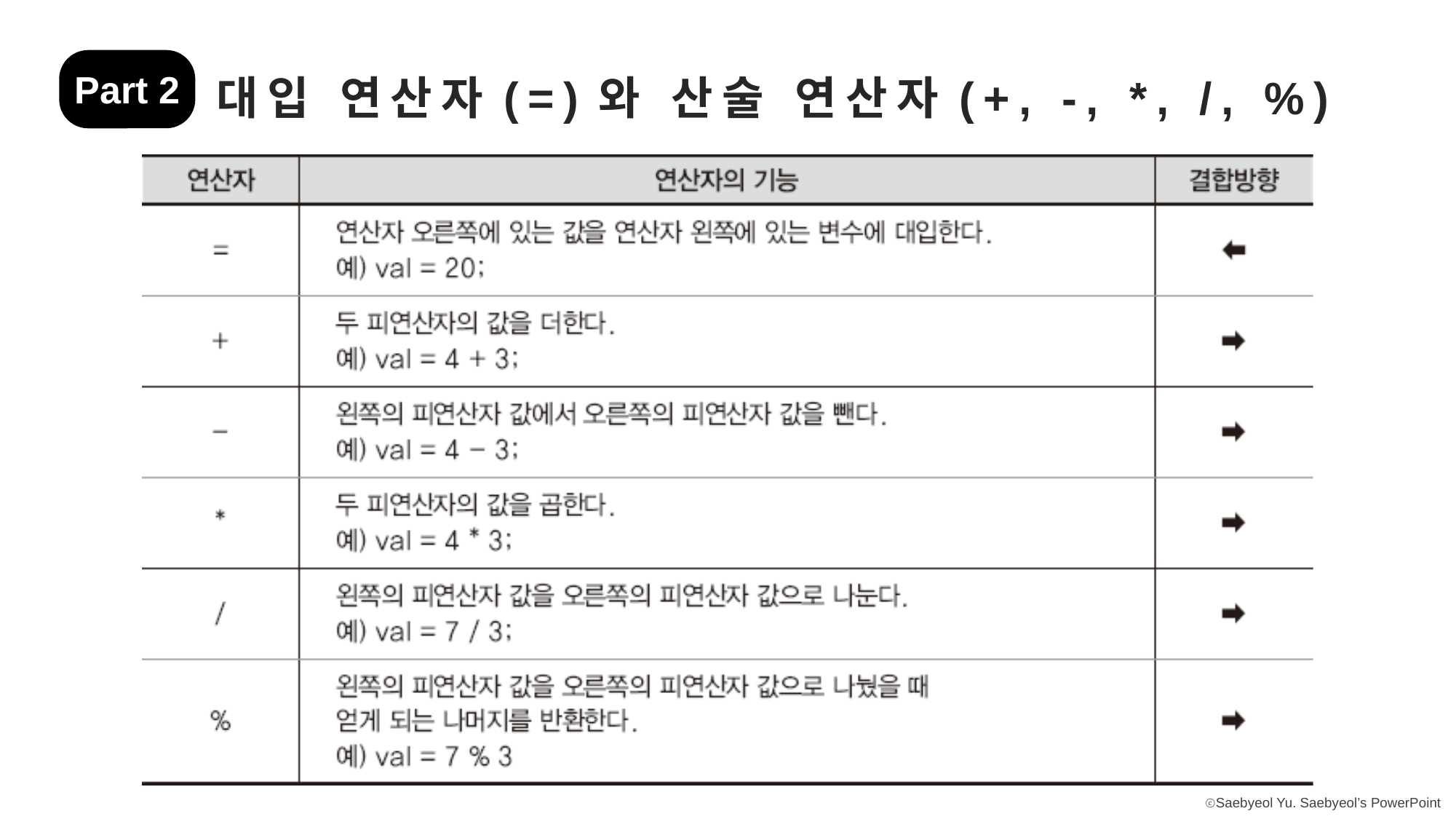

Part 2
대입 연산자(=)와 산술 연산자(+, -, *, /, %)